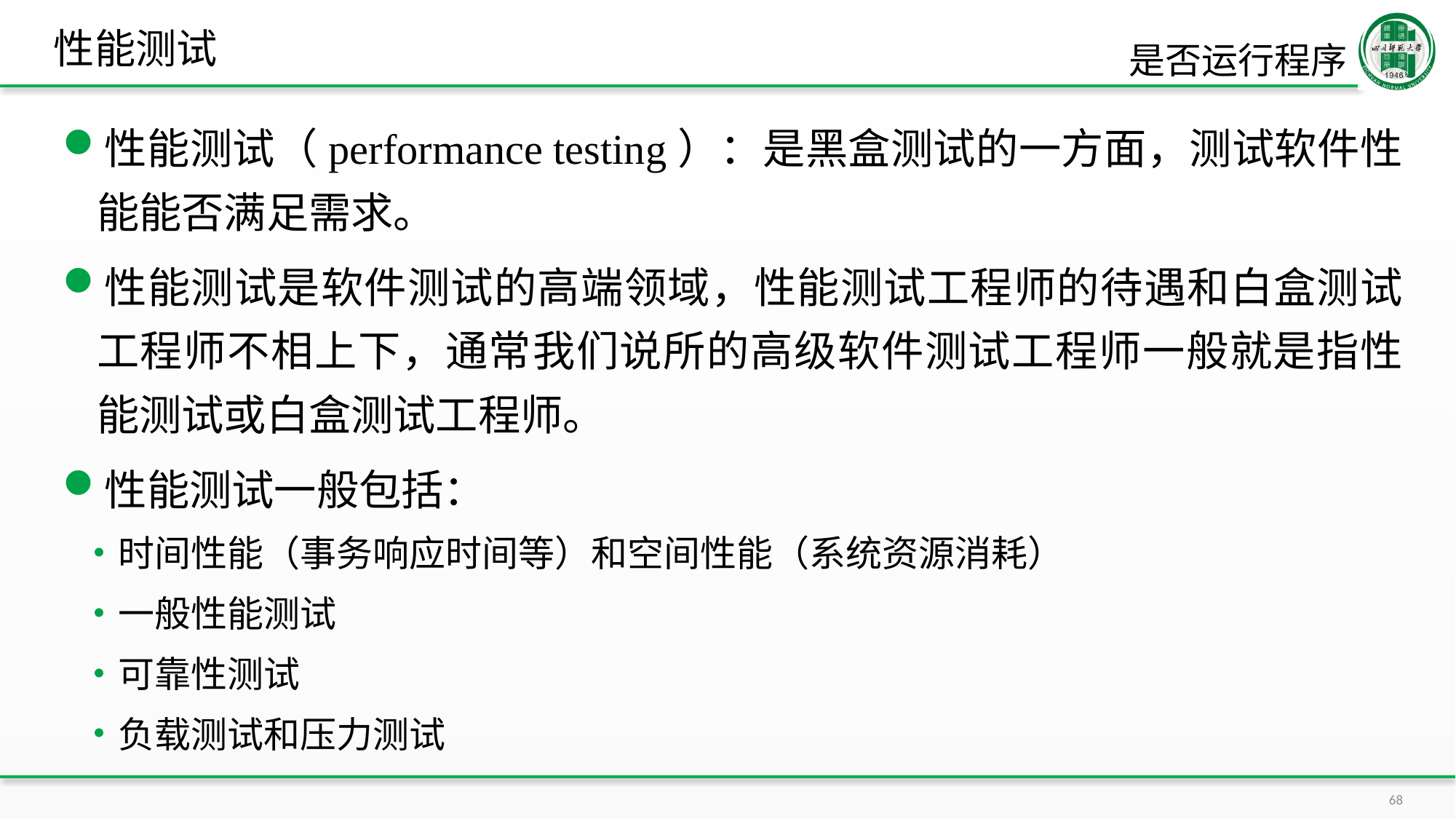

# 性能测试
是否运行程序
性能测试（performance testing）：是黑盒测试的一方面，测试软件性能能否满足需求。
性能测试是软件测试的高端领域，性能测试工程师的待遇和白盒测试工程师不相上下，通常我们说所的高级软件测试工程师一般就是指性能测试或白盒测试工程师。
性能测试一般包括：
时间性能（事务响应时间等）和空间性能（系统资源消耗）
一般性能测试
可靠性测试
负载测试和压力测试
68